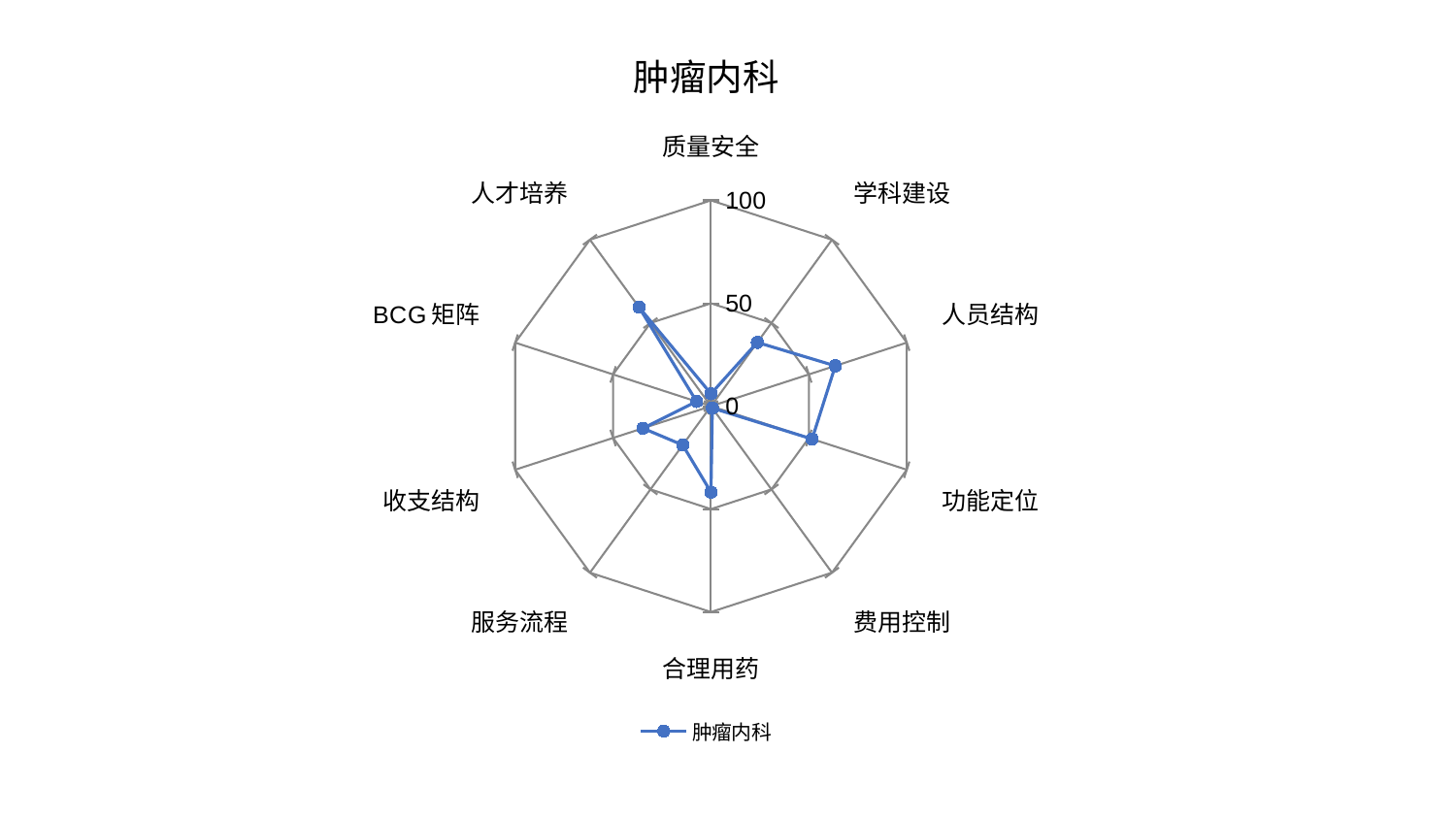

### Chart: 肿瘤内科

| Category | 肿瘤内科 |
|---|---|
| 质量安全 | 6.039376442452853 |
| 学科建设 | 38.31485927140139 |
| 人员结构 | 63.491950757433834 |
| 功能定位 | 51.645073592582996 |
| 费用控制 | 1.1503525840262077 |
| 合理用药 | 41.7861831892871 |
| 服务流程 | 23.353796961596885 |
| 收支结构 | 34.755662261739566 |
| BCG矩阵 | 7.358096129249595 |
| 人才培养 | 59.44352912787199 |
129